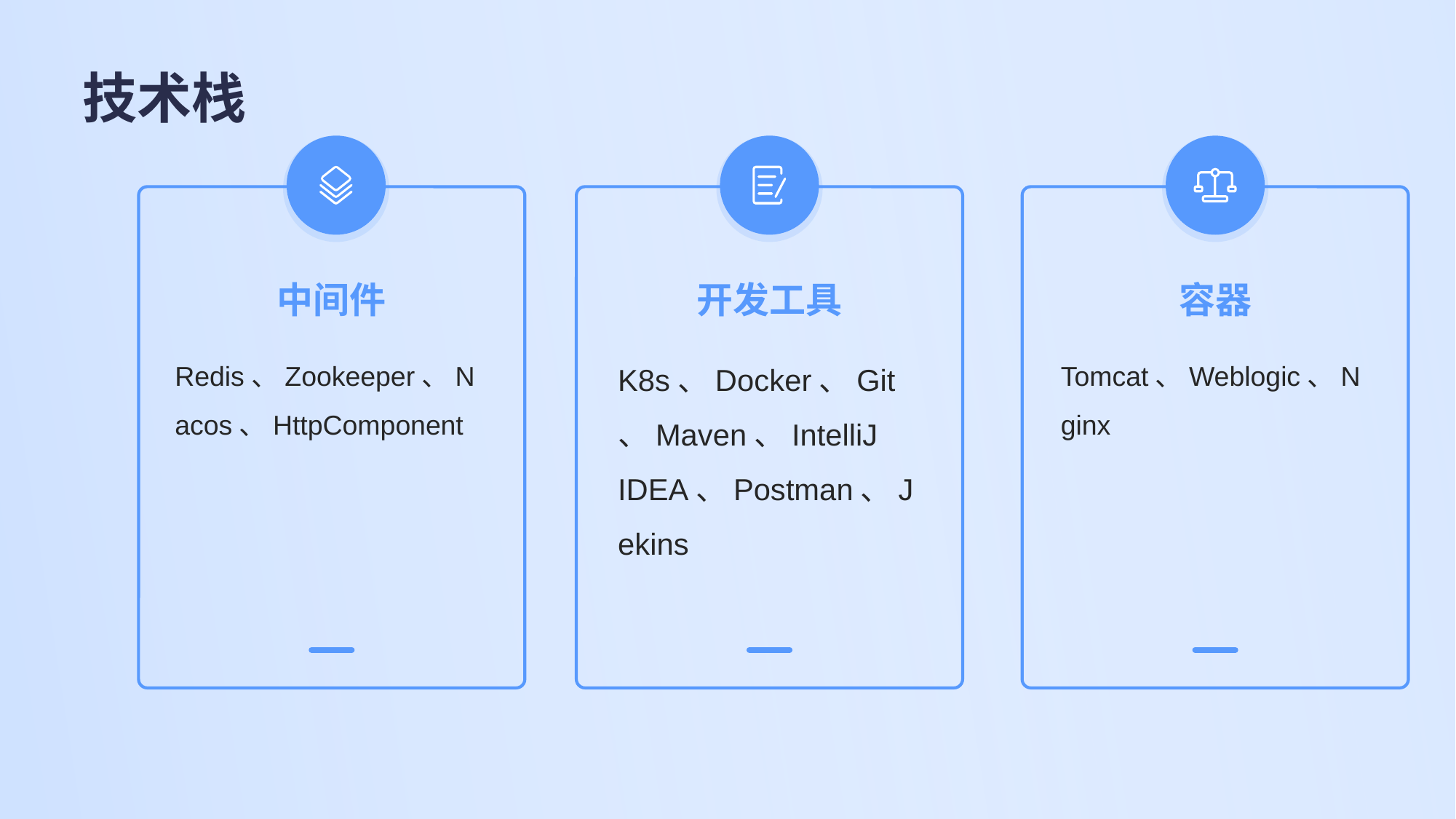

# 技术栈

中间件
开发工具
容器
Redis、Zookeeper、Nacos、HttpComponent
K8s、Docker、Git、Maven、IntelliJ IDEA、Postman、Jekins
Tomcat、Weblogic、Nginx